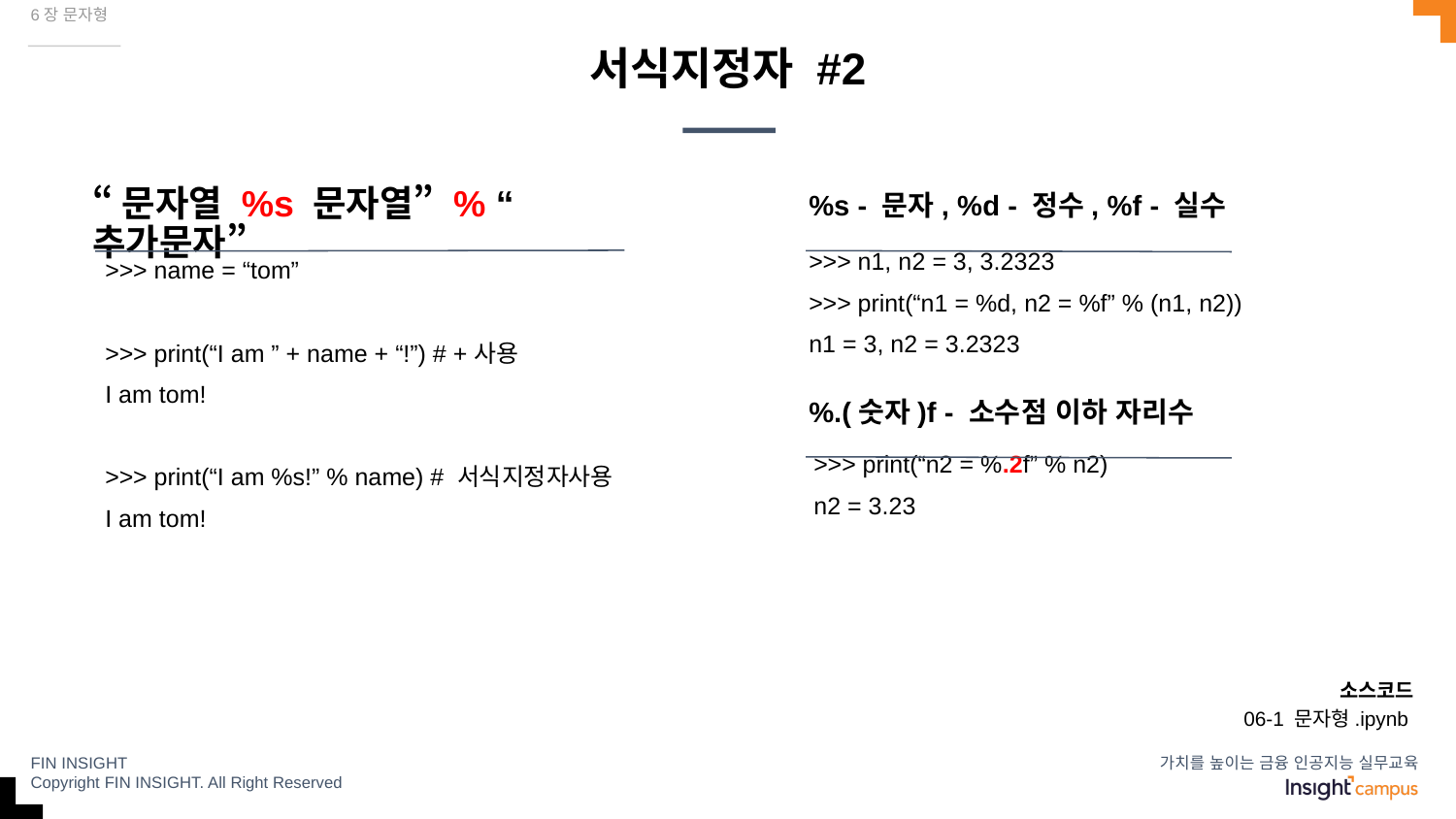

6장 문자형
# 서식지정자 #2
“문자열 %s 문자열” % “추가문자”
%s - 문자, %d - 정수, %f - 실수
>>> n1, n2 = 3, 3.2323
>>> print(“n1 = %d, n2 = %f” % (n1, n2))
n1 = 3, n2 = 3.2323
>>> name = “tom”

>>> print(“I am ” + name + “!”) # +사용
I am tom!

>>> print(“I am %s!” % name) # 서식지정자사용
I am tom!
%.(숫자)f - 소수점 이하 자리수
>>> print(“n2 = %.2f” % n2)
n2 = 3.23
소스코드
06-1 문자형.ipynb